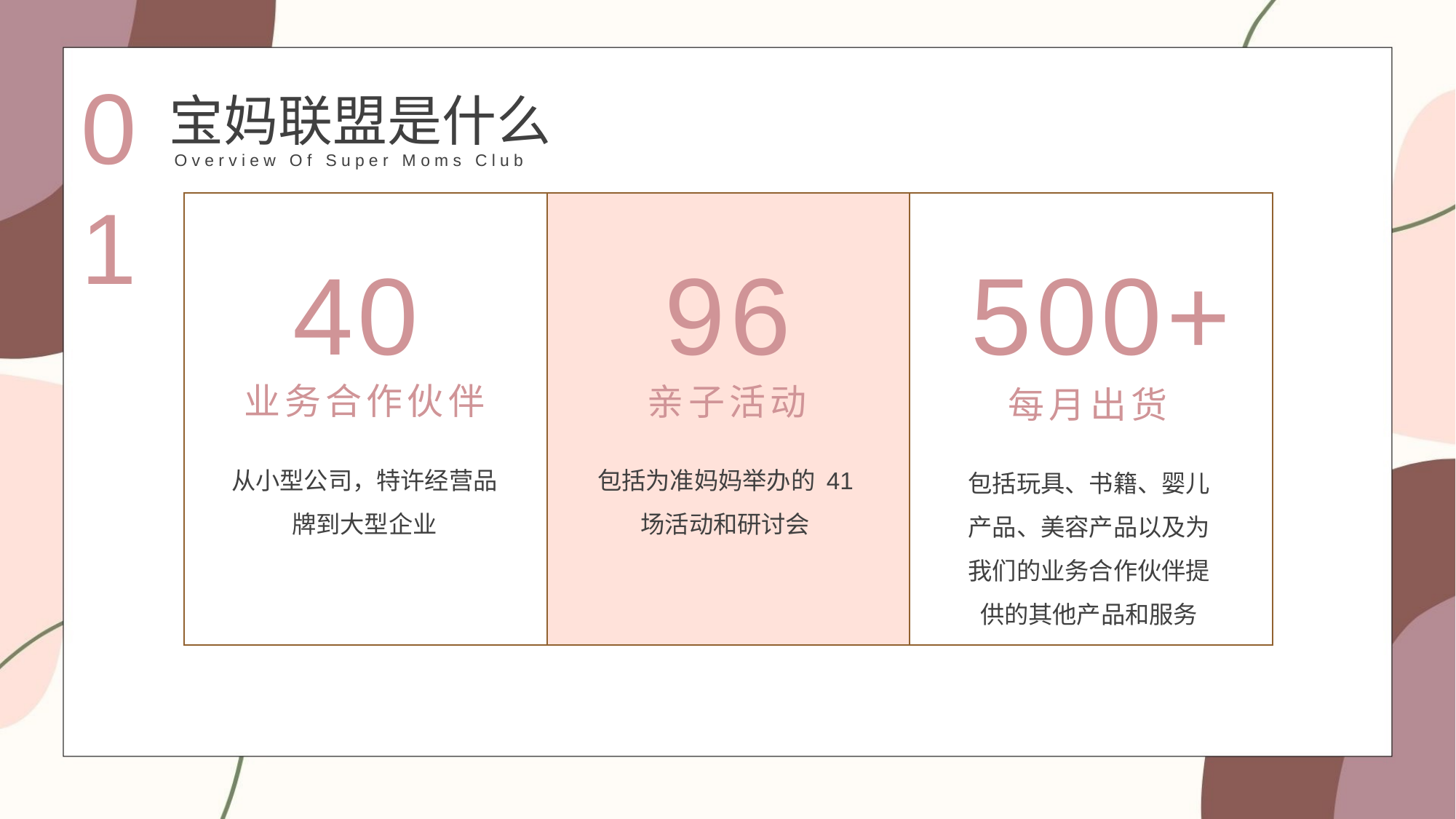

01
宝妈联盟是什么
Overview Of Super Moms Club

40
96
500+
业务合作伙伴
亲子活动
每月出货
从小型公司，特许经营品牌到大型企业
包括为准妈妈举办的 41 场活动和研讨会
包括玩具、书籍、婴儿产品、美容产品以及为我们的业务合作伙伴提供的其他产品和服务